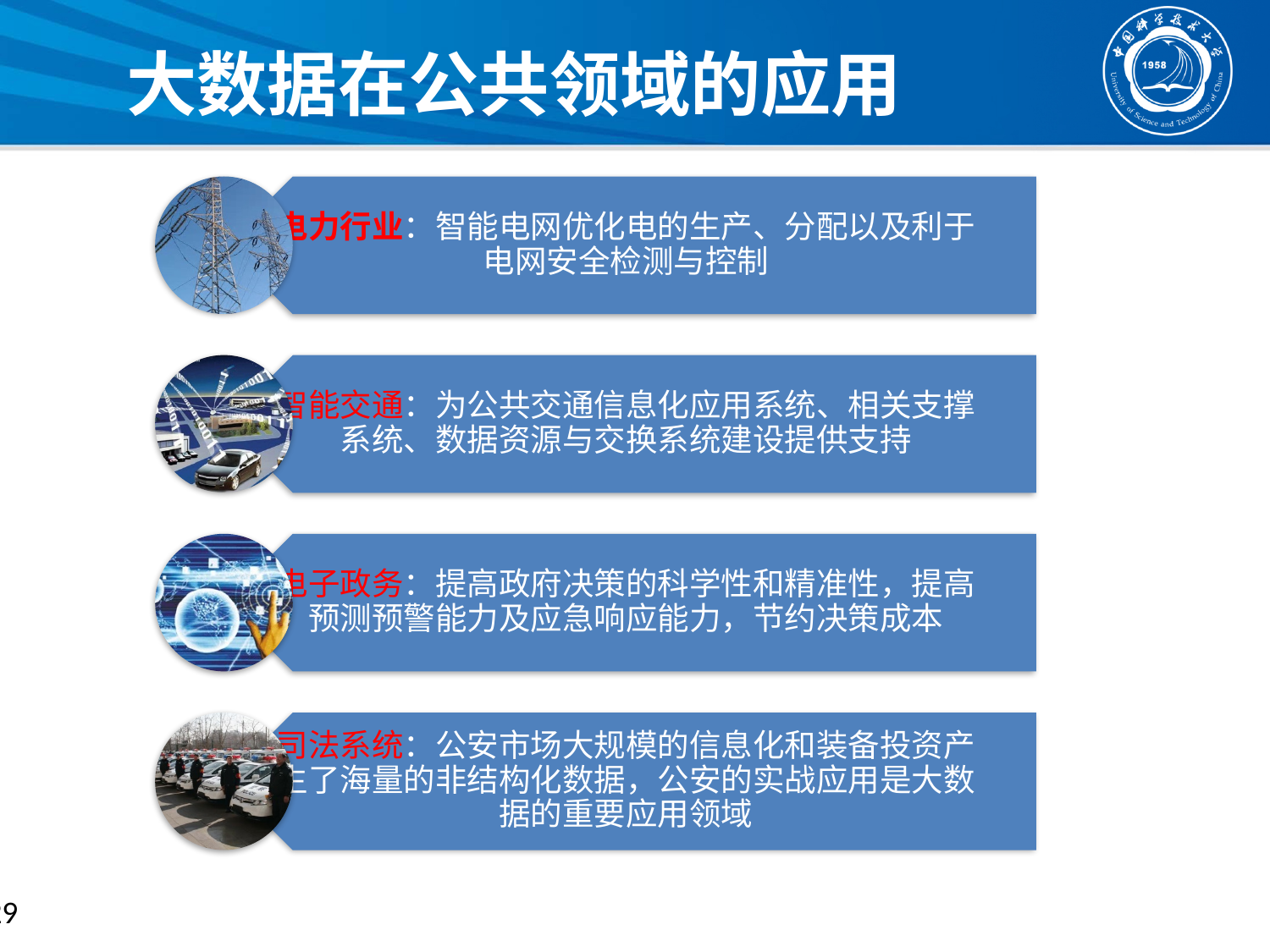

# 大数据在公共领域的应用
电力行业：智能电网优化电的生产、分配以及利于电网安全检测与控制
智能交通：为公共交通信息化应用系统、相关支撑系统、数据资源与交换系统建设提供支持
电子政务：提高政府决策的科学性和精准性，提高预测预警能力及应急响应能力，节约决策成本
司法系统：公安市场大规模的信息化和装备投资产生了海量的非结构化数据，公安的实战应用是大数据的重要应用领域